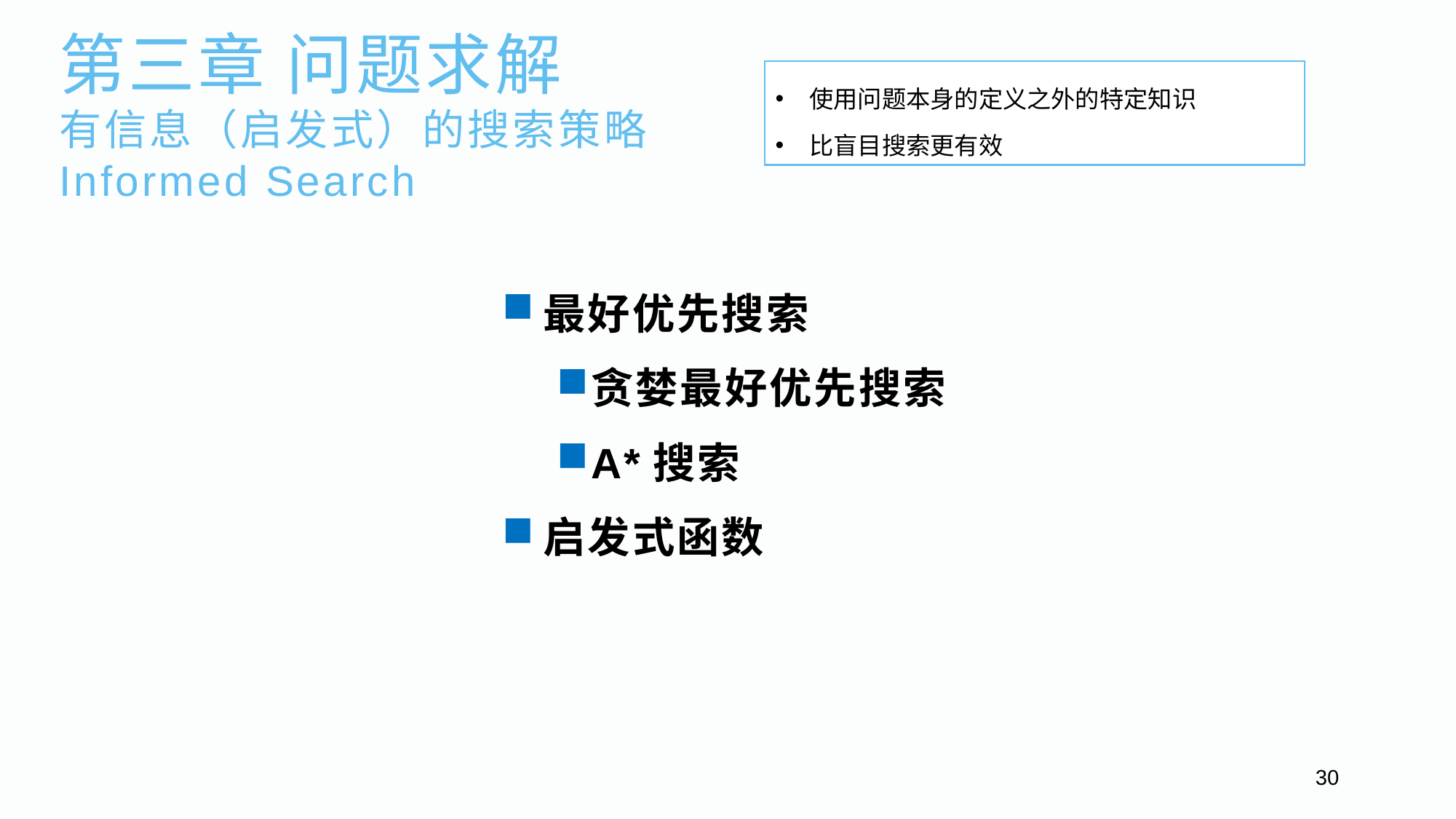

第三章 问题求解
有信息（启发式）的搜索策略
Informed Search
使用问题本身的定义之外的特定知识
比盲目搜索更有效
最好优先搜索
贪婪最好优先搜索
A*搜索
启发式函数

30